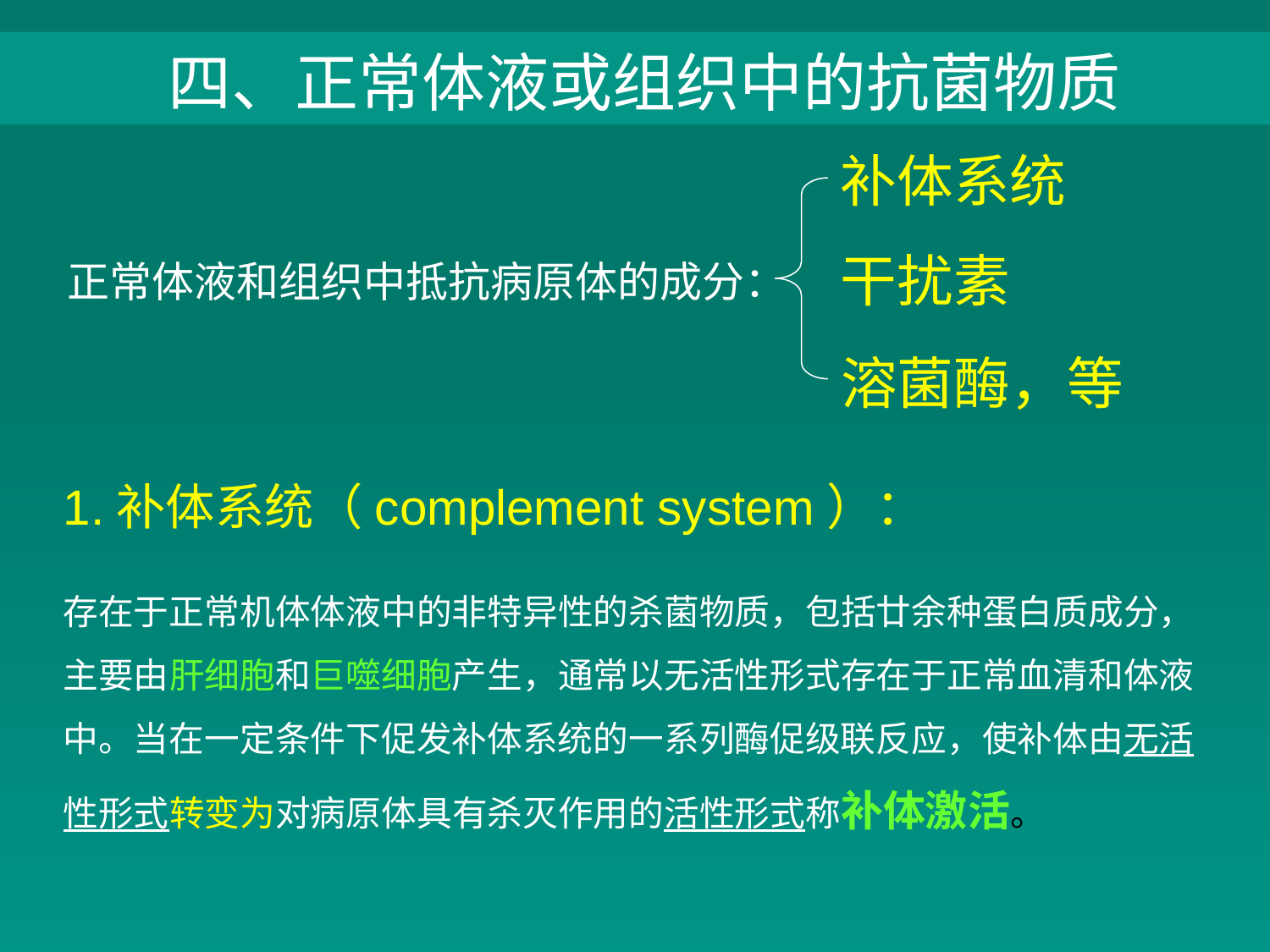

四、正常体液或组织中的抗菌物质
补体系统

正常体液和组织中抵抗病原体的成分：
干扰素
溶菌酶，等
1.补体系统（complement system）：
存在于正常机体体液中的非特异性的杀菌物质，包括廿余种蛋白质成分，主要由肝细胞和巨噬细胞产生，通常以无活性形式存在于正常血清和体液中。当在一定条件下促发补体系统的一系列酶促级联反应，使补体由无活性形式转变为对病原体具有杀灭作用的活性形式称补体激活。